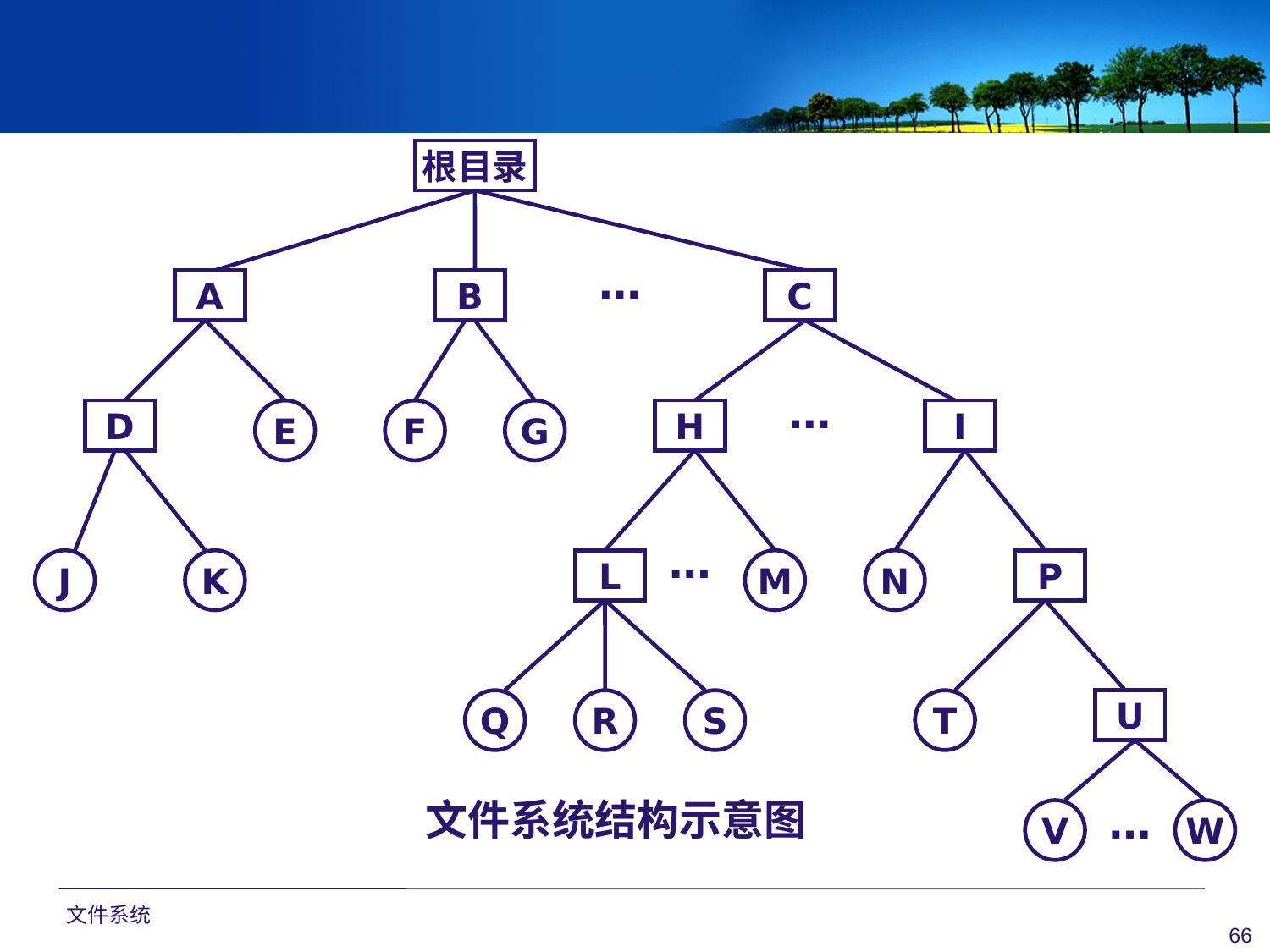

根目录

…
A
B
C

…
D
E
F
G
H
I

…
J
K
L
M
N
P

Q
R
S
T
U

文件系统结构示意图
…
V
W
文件系统
66